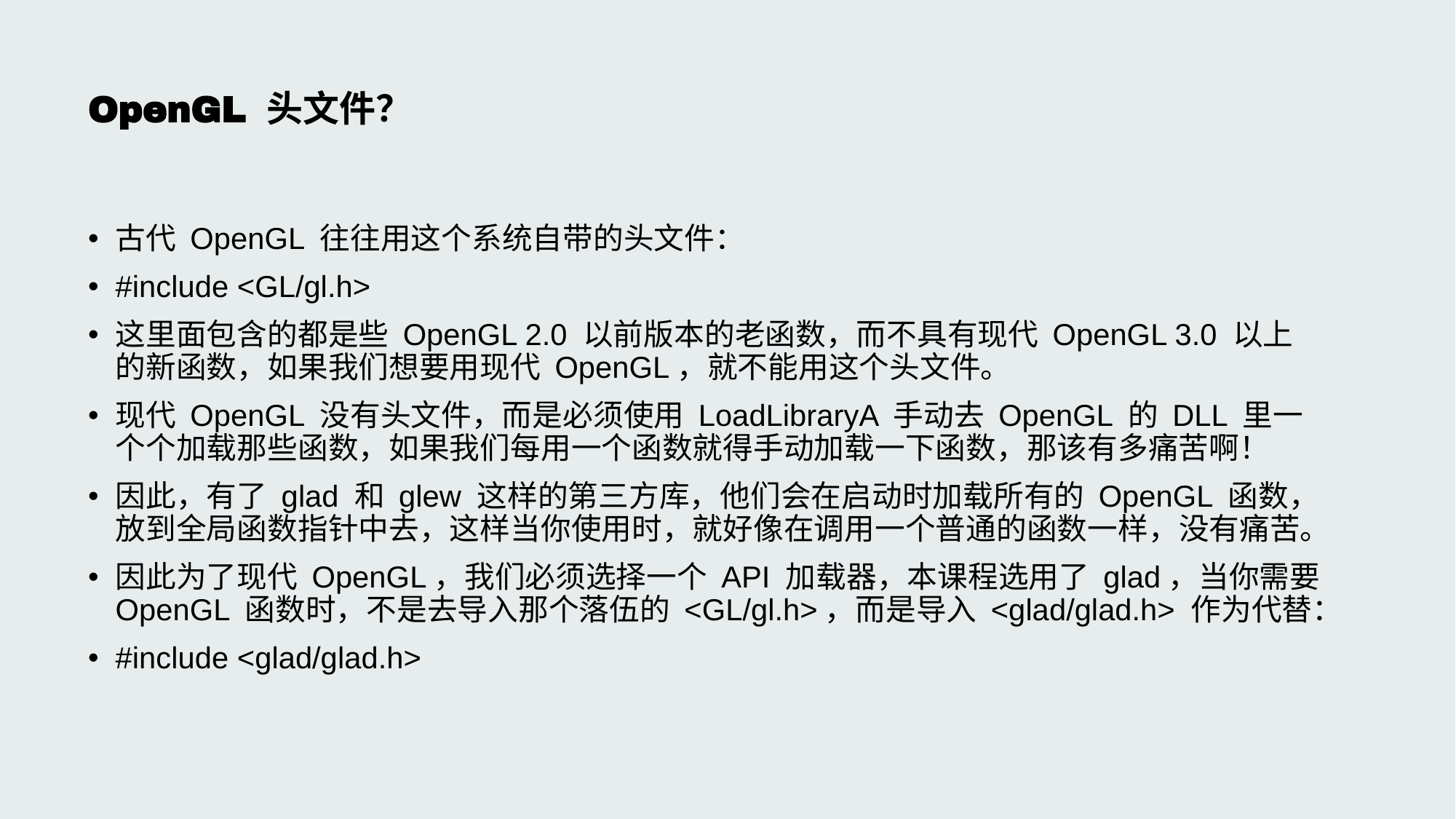

# OpenGL 头文件？
古代 OpenGL 往往用这个系统自带的头文件：
#include <GL/gl.h>
这里面包含的都是些 OpenGL 2.0 以前版本的老函数，而不具有现代 OpenGL 3.0 以上的新函数，如果我们想要用现代 OpenGL，就不能用这个头文件。
现代 OpenGL 没有头文件，而是必须使用 LoadLibraryA 手动去 OpenGL 的 DLL 里一个个加载那些函数，如果我们每用一个函数就得手动加载一下函数，那该有多痛苦啊！
因此，有了 glad 和 glew 这样的第三方库，他们会在启动时加载所有的 OpenGL 函数，放到全局函数指针中去，这样当你使用时，就好像在调用一个普通的函数一样，没有痛苦。
因此为了现代 OpenGL，我们必须选择一个 API 加载器，本课程选用了 glad，当你需要 OpenGL 函数时，不是去导入那个落伍的 <GL/gl.h>，而是导入 <glad/glad.h> 作为代替：
#include <glad/glad.h>